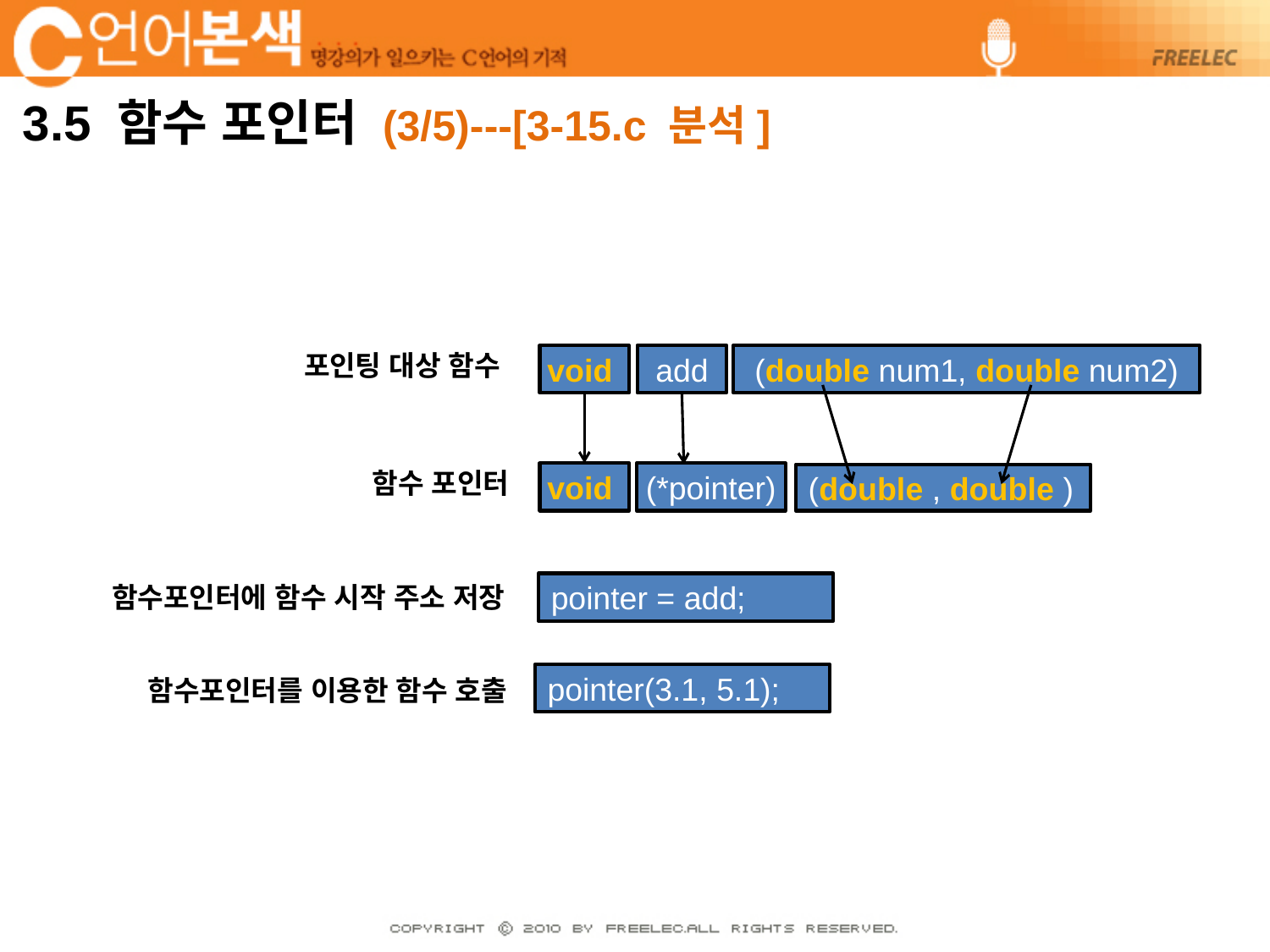

# 3.5 함수 포인터 (3/5)---[3-15.c 분석]

포인팅 대상 함수
void
add
(double num1, double num2)
함수 포인터
void
(*pointer)
(double , double )
함수포인터에 함수 시작 주소 저장
pointer = add;
pointer(3.1, 5.1);
함수포인터를 이용한 함수 호출